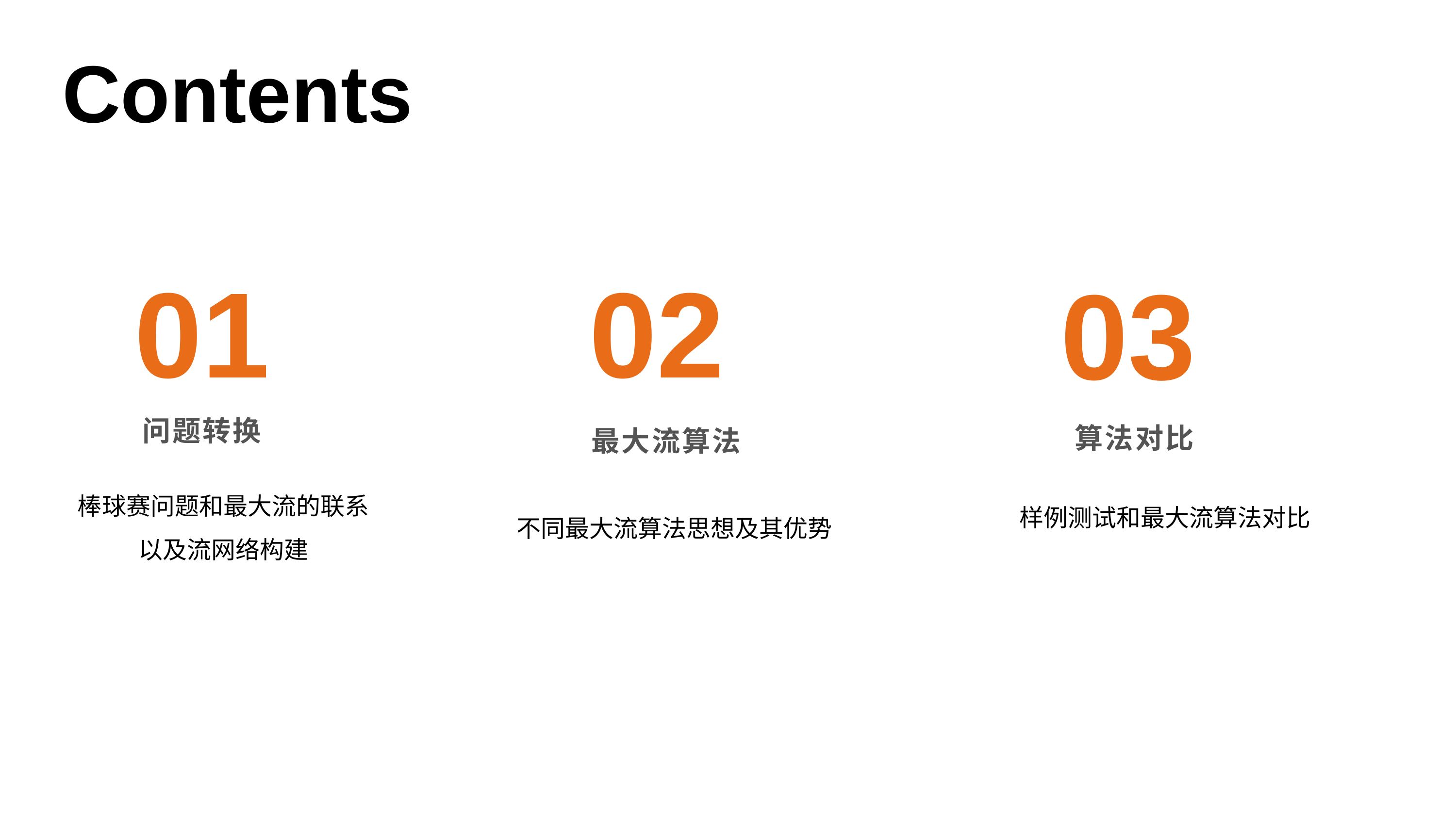

Contents
02
最大流算法
样例测试和最大流算法对比
01
问题转换
棒球赛问题和最大流的联系以及流网络构建
03
算法对比
不同最大流算法思想及其优势